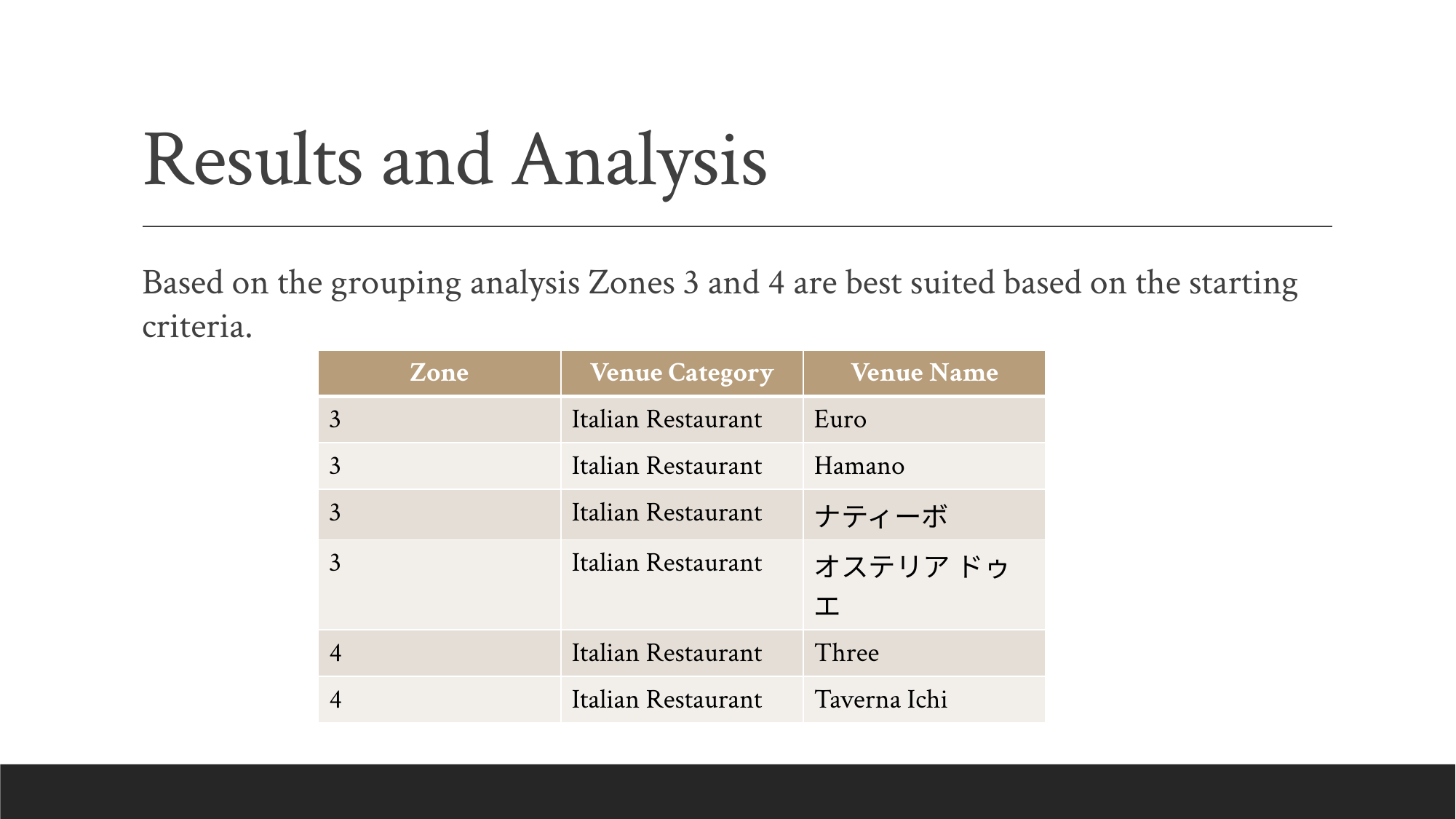

# Results and Analysis
Based on the grouping analysis Zones 3 and 4 are best suited based on the starting criteria.
| Zone | Venue Category | Venue Name |
| --- | --- | --- |
| 3 | Italian Restaurant | Euro |
| 3 | Italian Restaurant | Hamano |
| 3 | Italian Restaurant | ナティーボ |
| 3 | Italian Restaurant | オステリア ドゥエ |
| 4 | Italian Restaurant | Three |
| 4 | Italian Restaurant | Taverna Ichi |